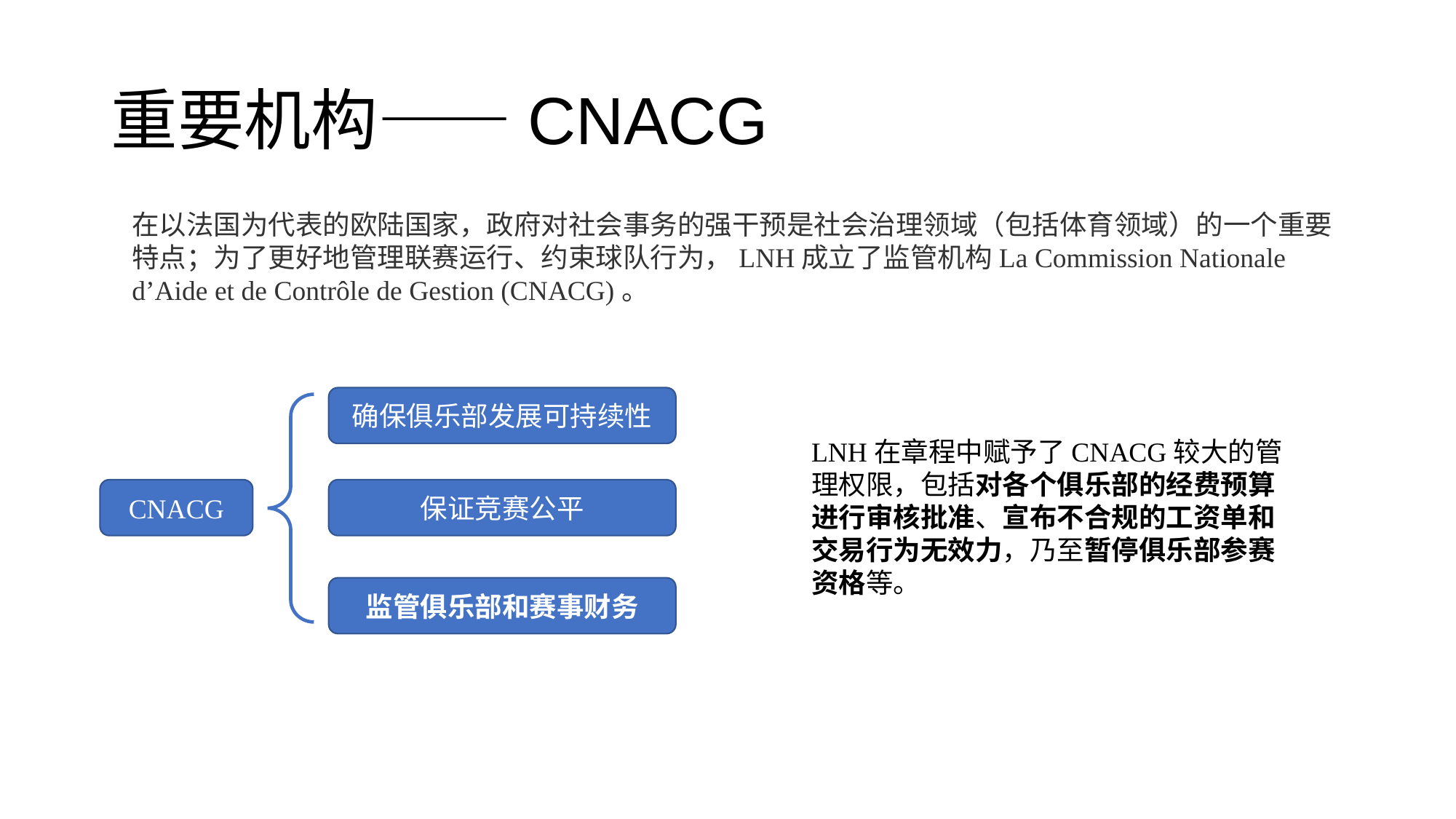

# 重要机构——CNACG
在以法国为代表的欧陆国家，政府对社会事务的强干预是社会治理领域（包括体育领域）的一个重要特点；为了更好地管理联赛运行、约束球队行为，LNH成立了监管机构La Commission Nationale d’Aide et de Contrôle de Gestion (CNACG)。
确保俱乐部发展可持续性

LNH在章程中赋予了CNACG较大的管理权限，包括对各个俱乐部的经费预算进行审核批准、宣布不合规的工资单和交易行为无效力，乃至暂停俱乐部参赛资格等。
CNACG
保证竞赛公平
监管俱乐部和赛事财务